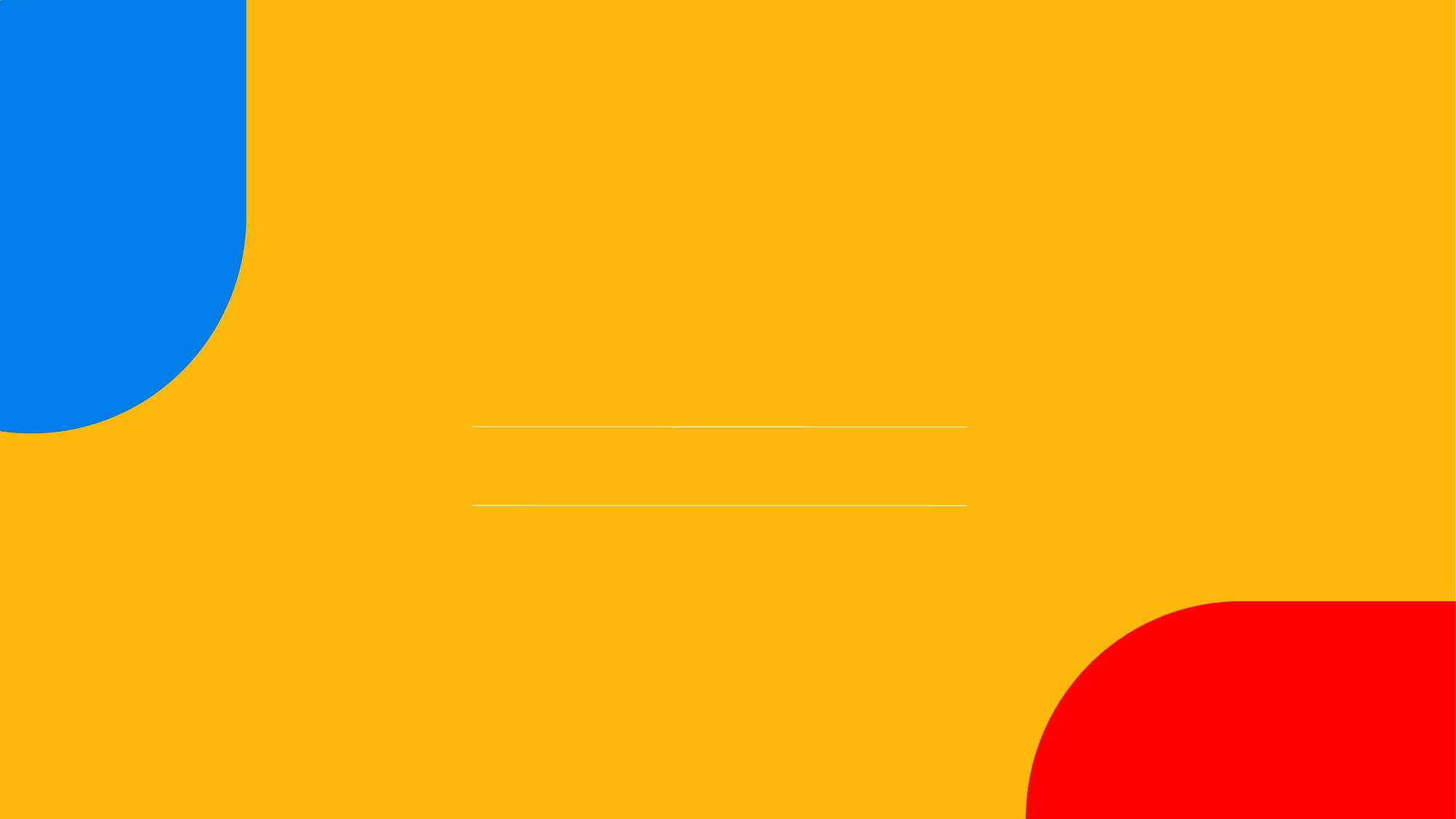

사회적 기업 투자를 위한
의사결정 지원 모델
사기충전
박지훈 고유진 오채린 조현규 정은정 현수지